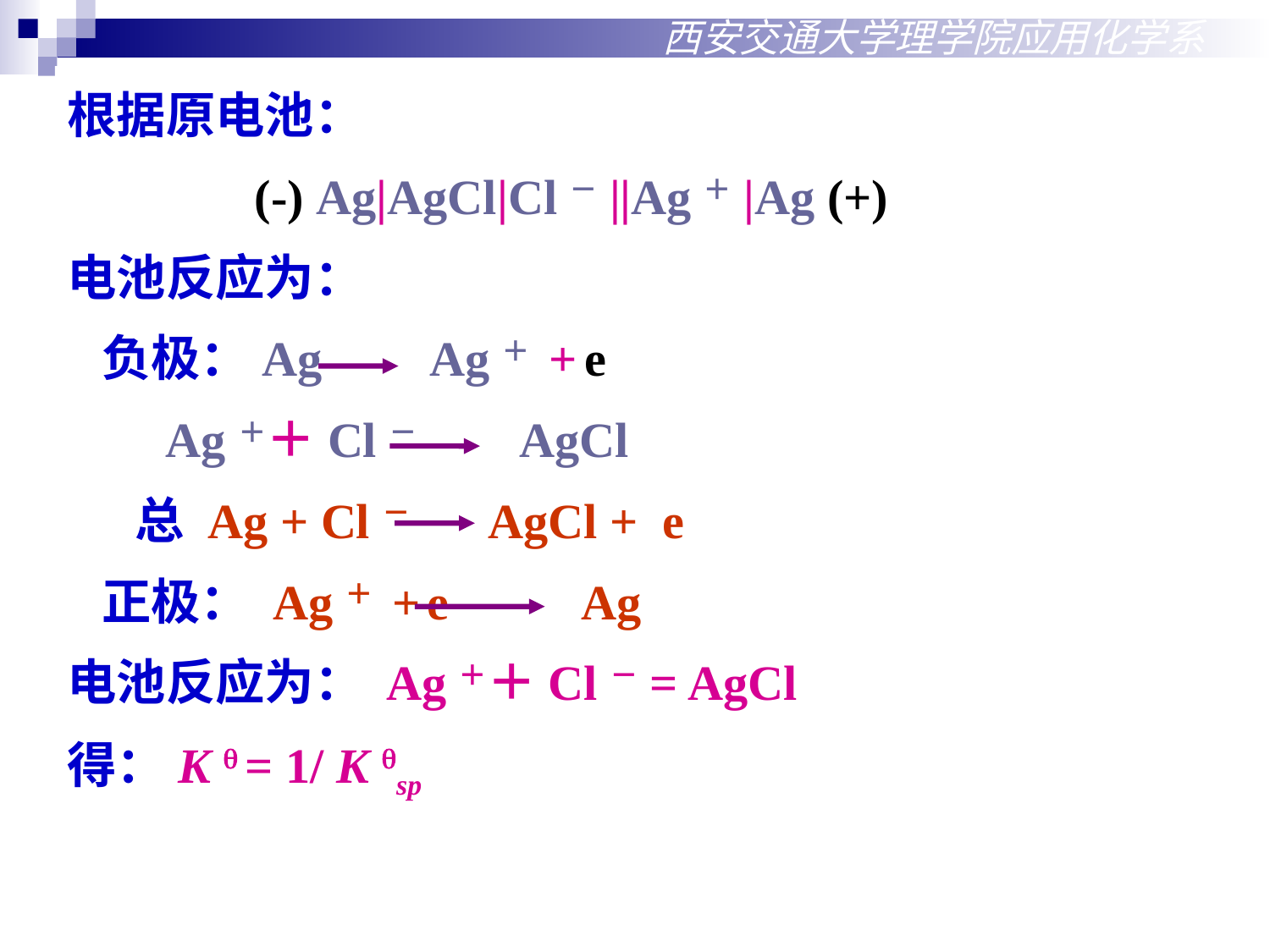

西安交通大学理学院应用化学系
根据原电池：
		 (-) Ag|AgCl|Cl－||Ag＋|Ag (+)
电池反应为：
  负极：Ag         Ag＋ + e
        Ag＋＋Cl－        AgCl
     总 Ag + Cl－          AgCl +  e
  正极： Ag＋ + e           Ag
电池反应为： Ag＋＋Cl－= AgCl
得：K θ = 1/ K θsp